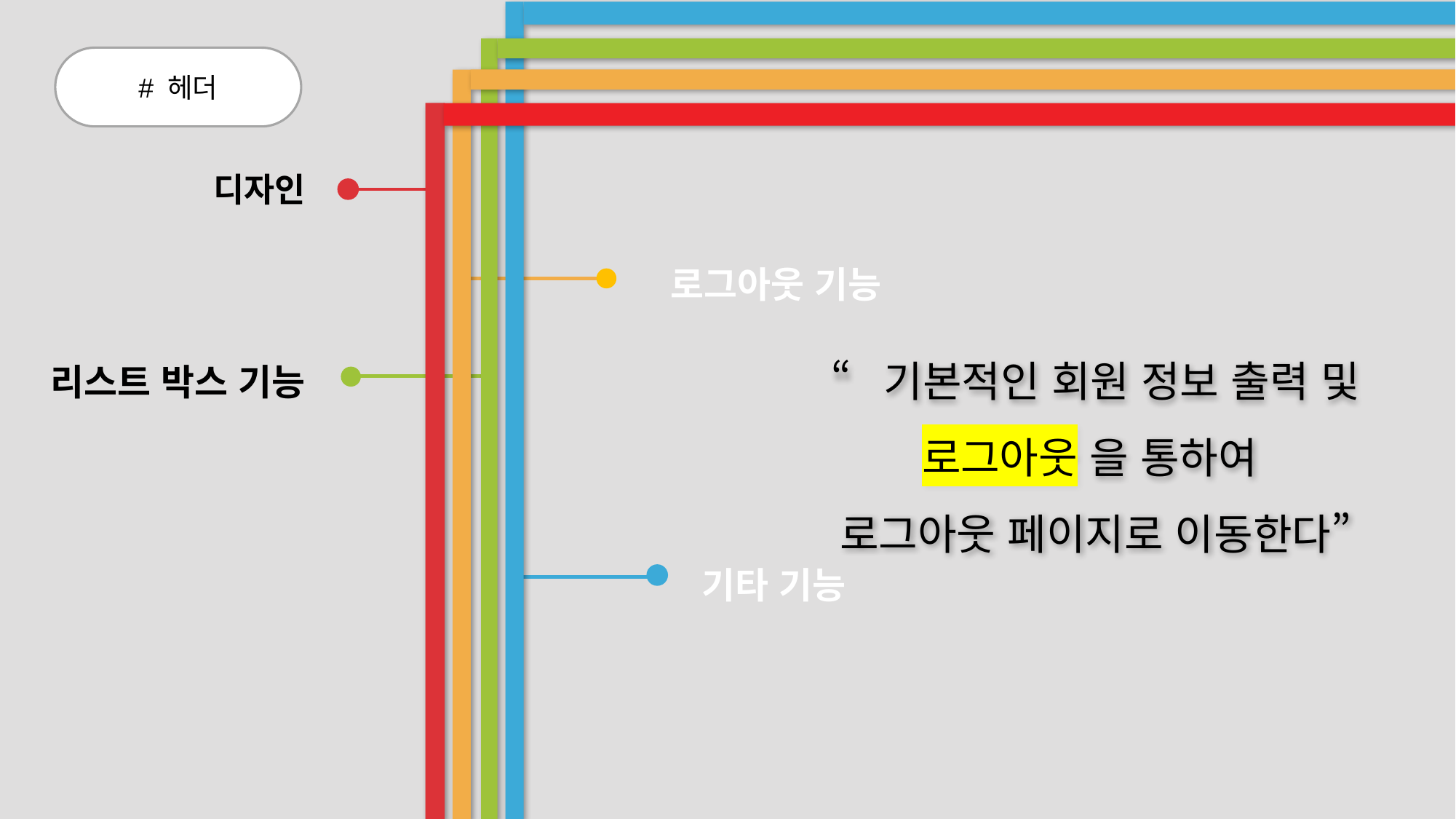

# 헤더

디자인

로그아웃 기능

“기본적인 회원 정보 출력 및
로그아웃 을 통하여
로그아웃 페이지로 이동한다”
리스트 박스 기능

기타 기능